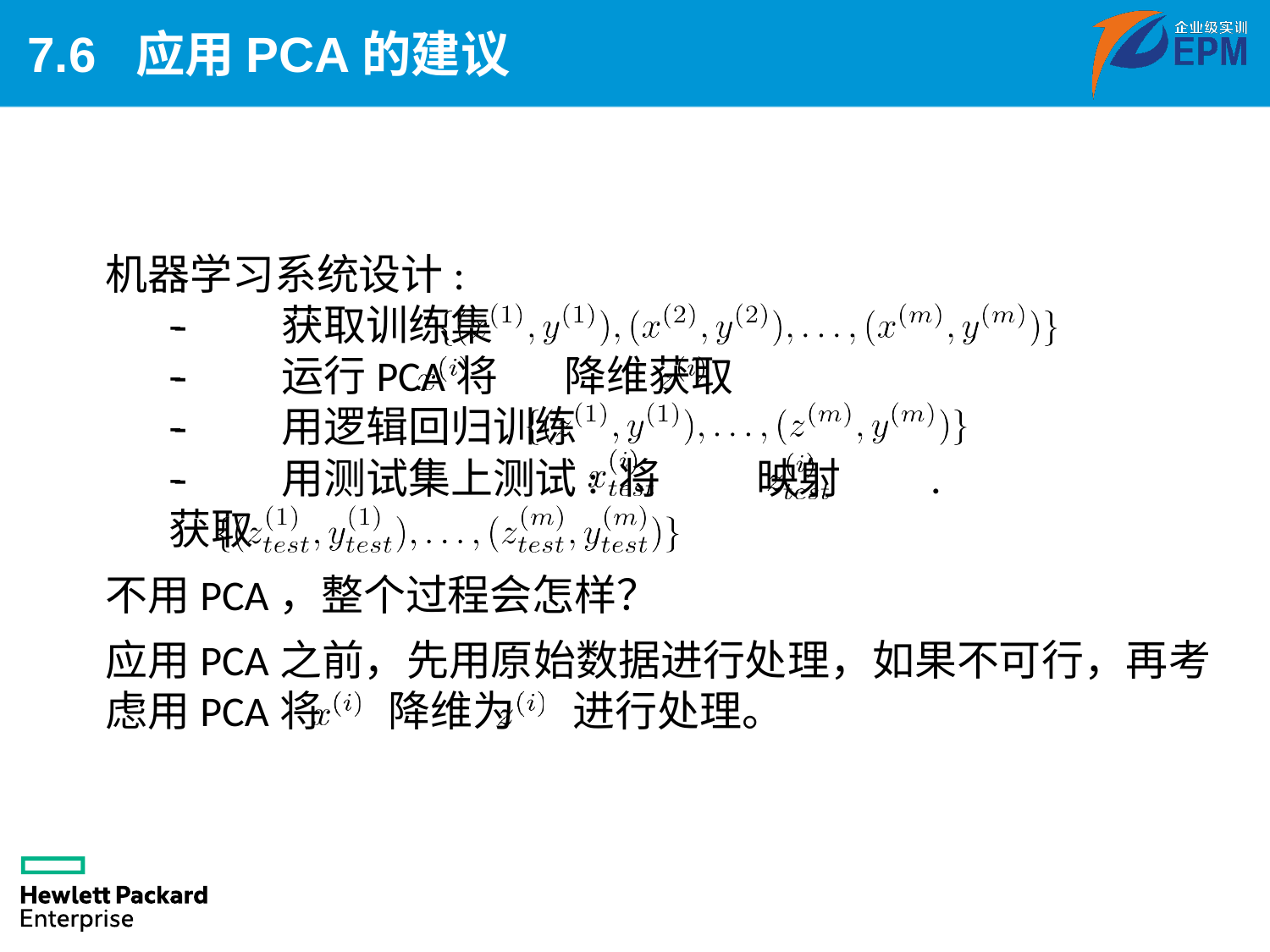

# 7.6  应用PCA的建议

机器学习系统设计:
-­‐	获取训练集
-­‐	运行PCA将       降维获取
-­‐	用逻辑回归训练
-­‐	用测试集上测试: 将          映射	      . 获取

不用PCA，整个过程会怎样？
应用PCA之前，先用原始数据进行处理，如果不可行，再考虑用PCA将       降维为      进行处理。